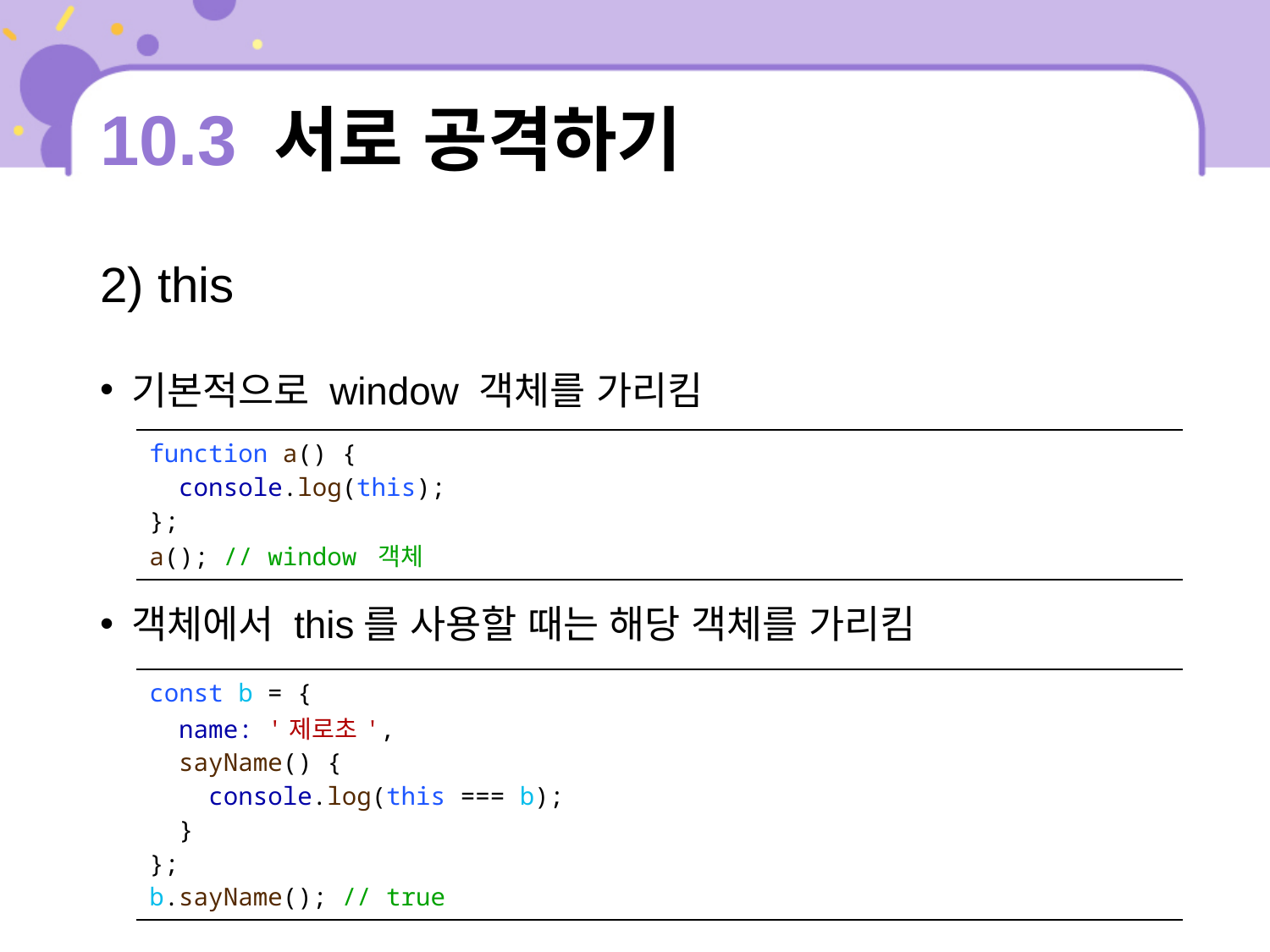

# 10.3 서로 공격하기
2) this
기본적으로 window 객체를 가리킴

객체에서 this를 사용할 때는 해당 객체를 가리킴
| function a() { console.log(this); }; a(); // window 객체 |
| --- |
| const b = { name: '제로초', sayName() { console.log(this === b); } }; b.sayName(); // true |
| --- |